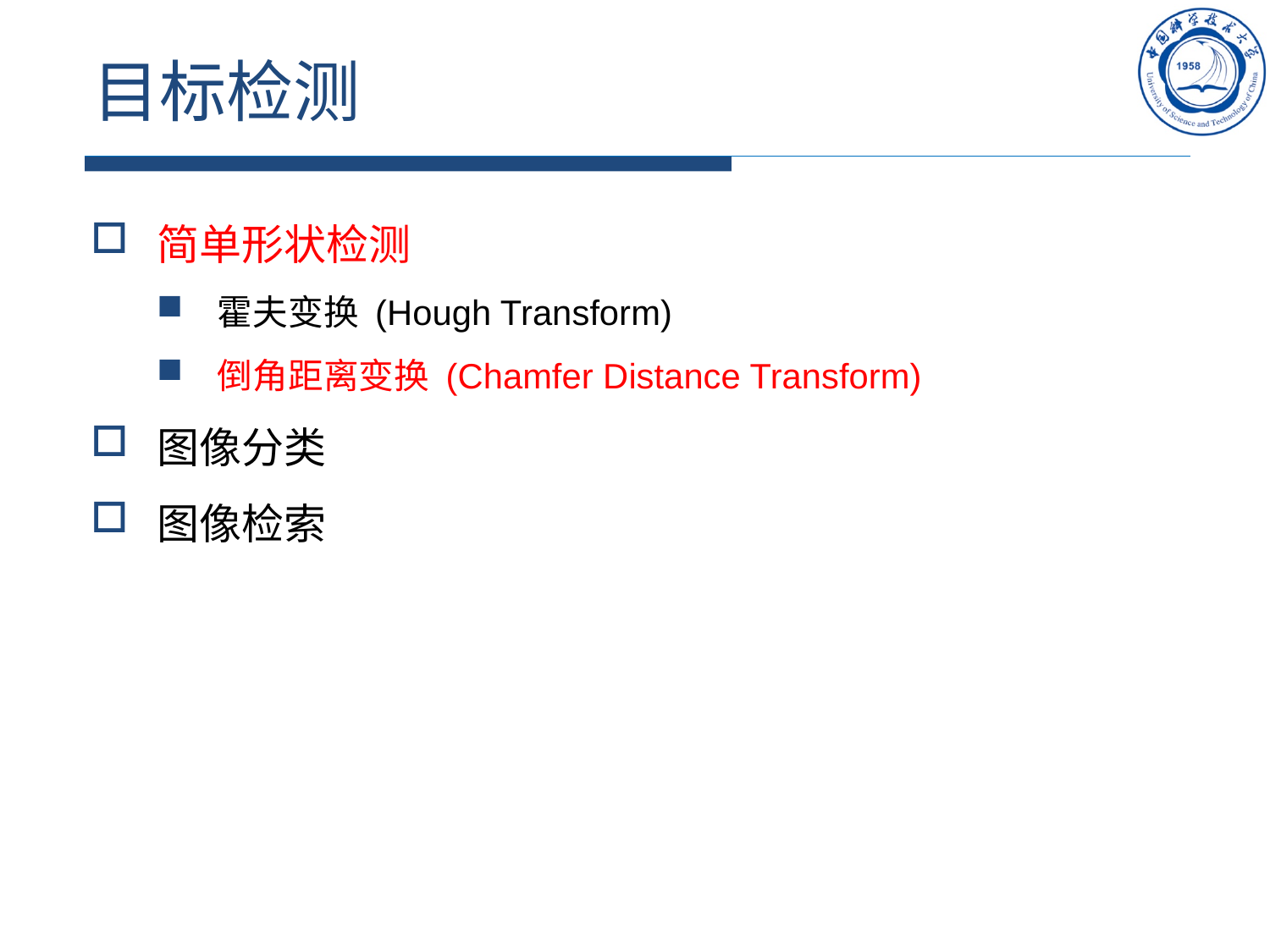

# 目标检测
简单形状检测
霍夫变换 (Hough Transform)
倒角距离变换 (Chamfer Distance Transform)
图像分类
图像检索